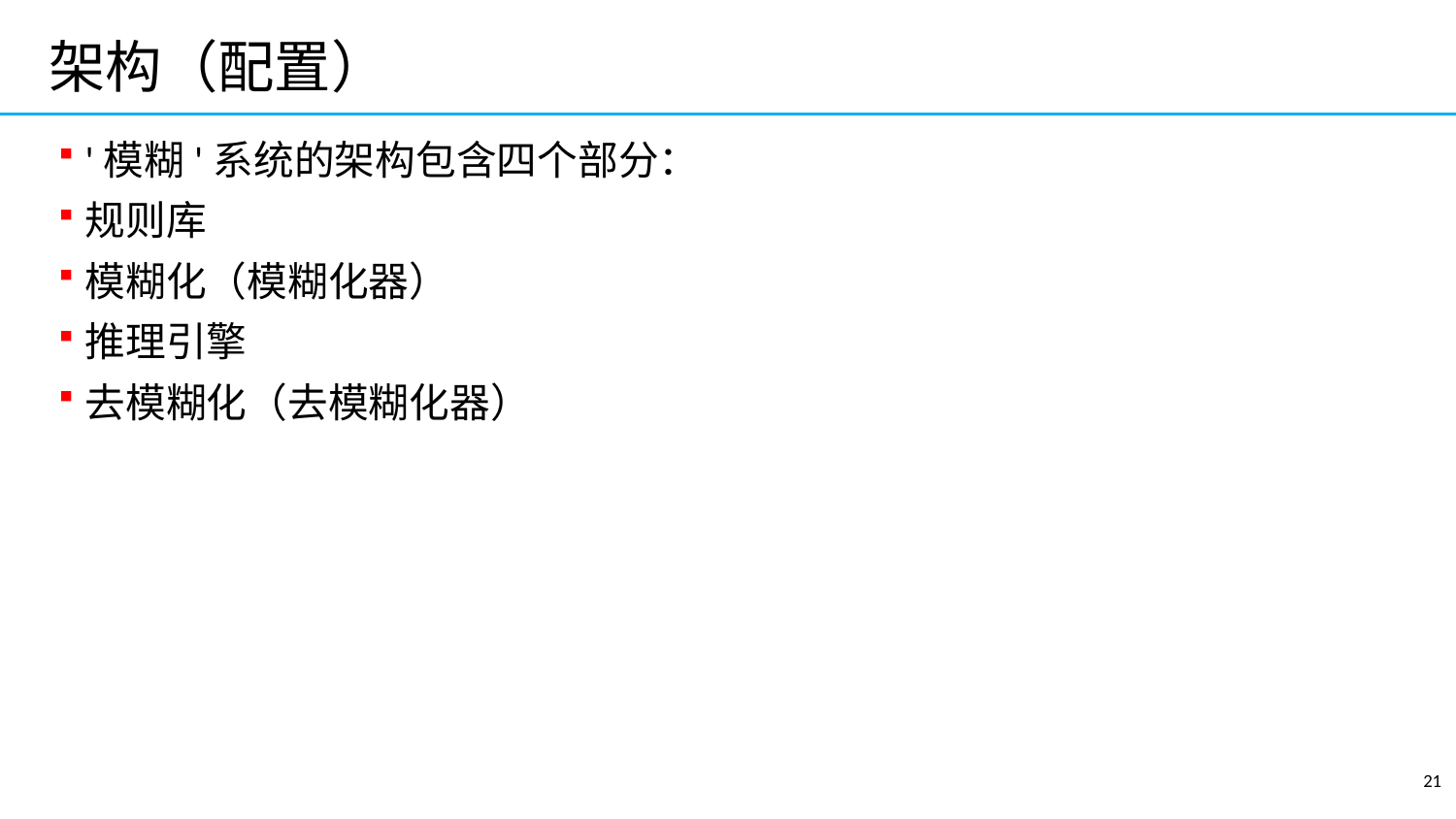

# 架构（配置）

'模糊'系统的架构包含四个部分：
规则库
模糊化（模糊化器）
推理引擎
去模糊化（去模糊化器）

21